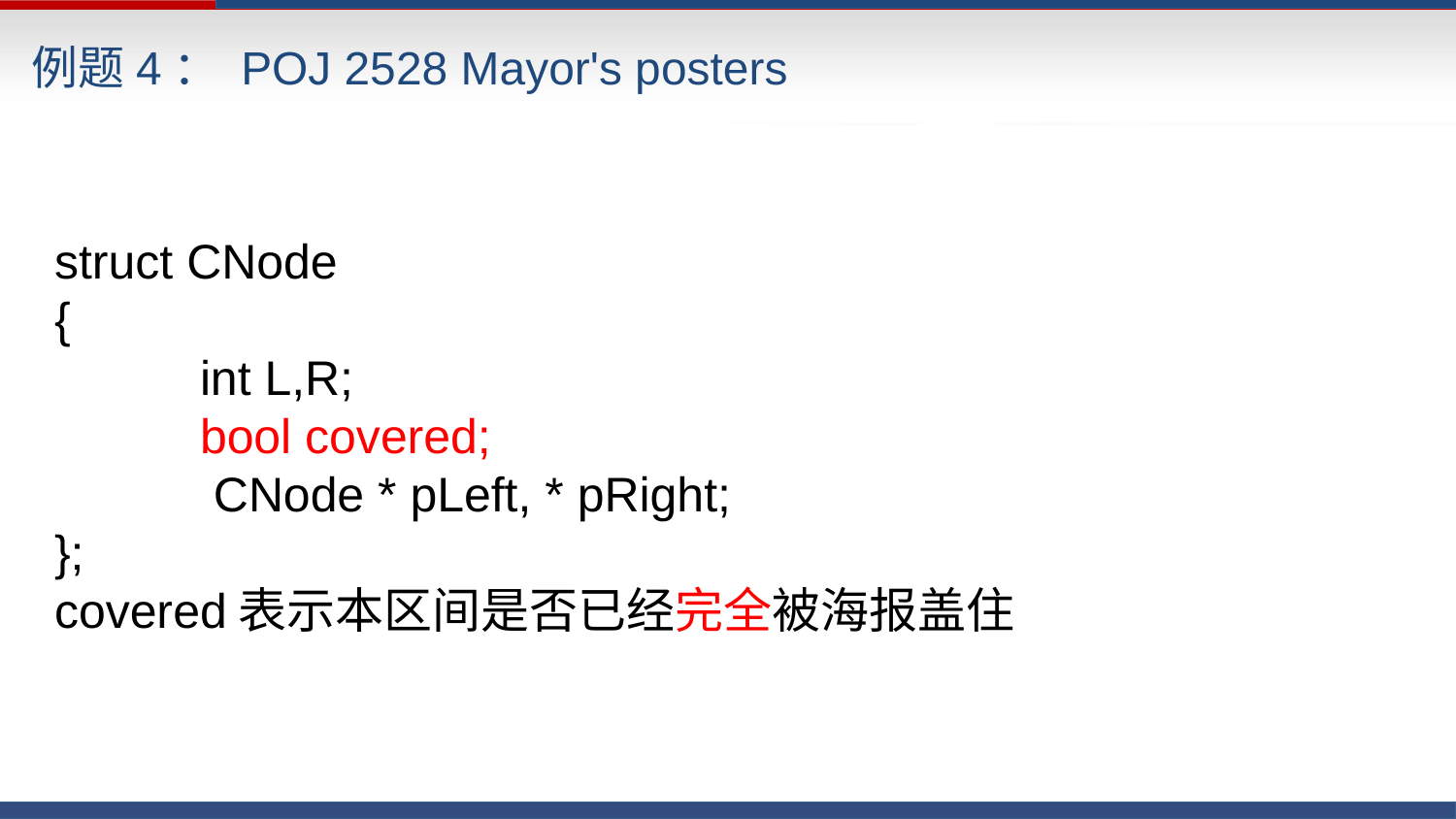

例题4： POJ 2528 Mayor's posters

struct CNode
{
	int L,R;
	bool covered;
	 CNode * pLeft, * pRight;
};
covered表示本区间是否已经完全被海报盖住